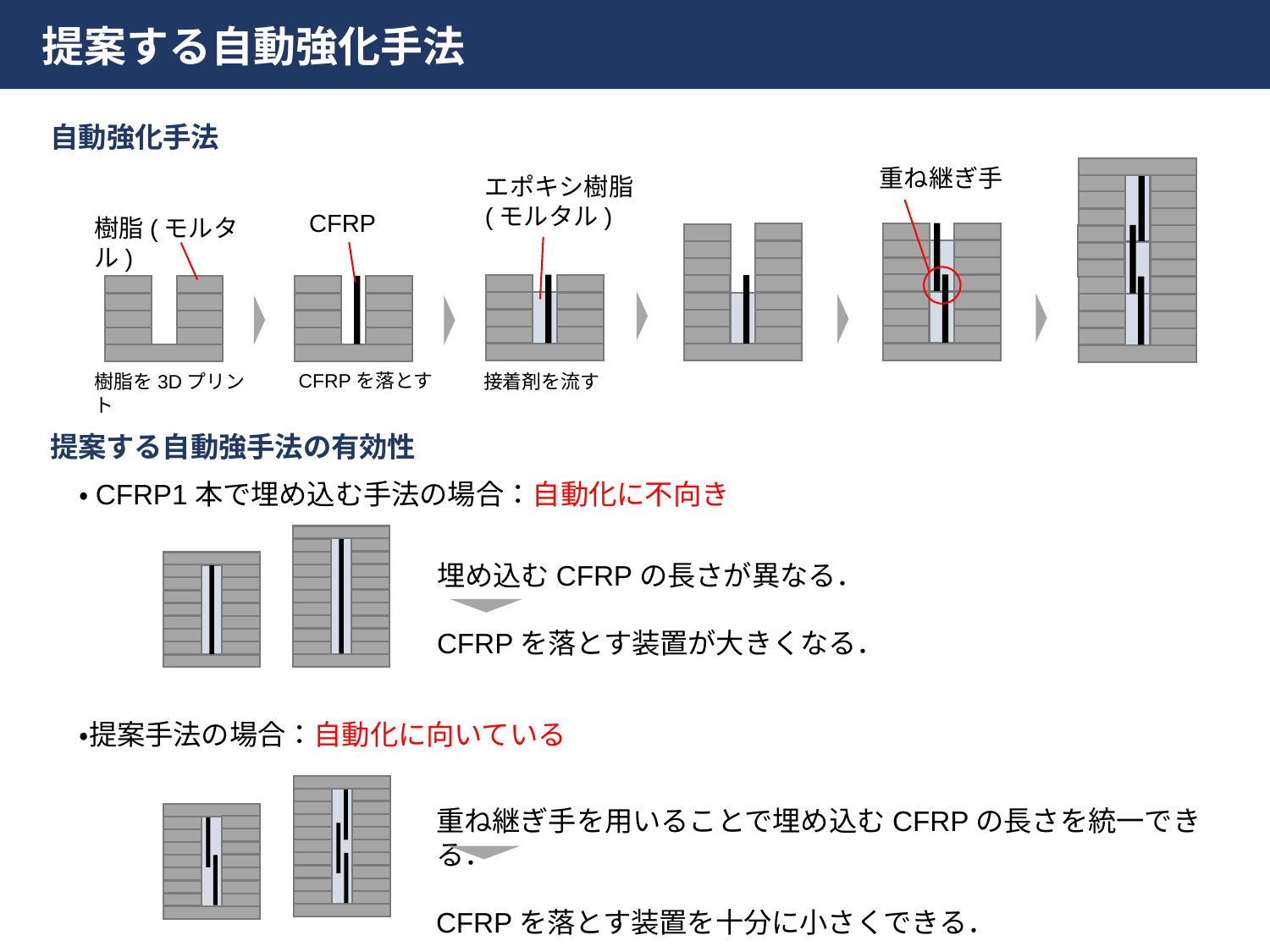

提案する自動強化手法
自動強化手法
重ね継ぎ手

エポキシ樹脂(モルタル)

CFRP

樹脂(モルタル)

CFRPを落とす
樹脂を3Dプリント
接着剤を流す
提案する自動強手法の有効性
・CFRP1本で埋め込む手法の場合：自動化に不向き

埋め込むCFRPの長さが異なる．

CFRPを落とす装置が大きくなる．

・提案手法の場合：自動化に向いている

重ね継ぎ手を用いることで埋め込むCFRPの長さを統一できる．

CFRPを落とす装置を十分に小さくできる．